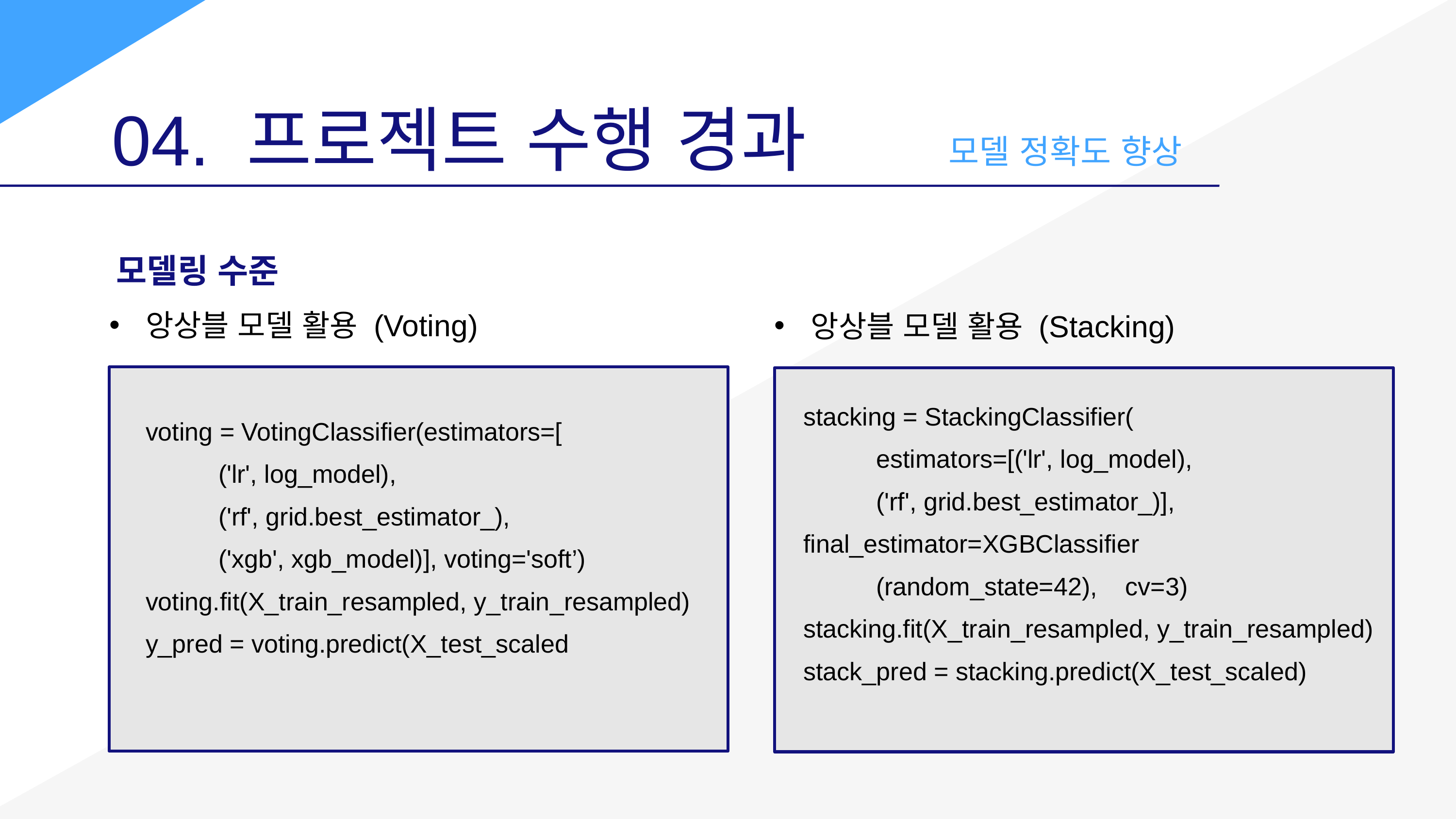

04. 프로젝트 수행 경과
모델 정확도 향상

모델링 수준
앙상블 모델 활용 (Voting)
앙상블 모델 활용 (Stacking)

stacking = StackingClassifier(
	estimators=[('lr', log_model),
	('rf', grid.best_estimator_)],    	final_estimator=XGBClassifier
	(random_state=42),    cv=3)
stacking.fit(X_train_resampled, y_train_resampled)
stack_pred = stacking.predict(X_test_scaled)
voting = VotingClassifier(estimators=[
	('lr', log_model),
	('rf', grid.best_estimator_),
	('xgb', xgb_model)], voting='soft’)
voting.fit(X_train_resampled, y_train_resampled)
y_pred = voting.predict(X_test_scaled